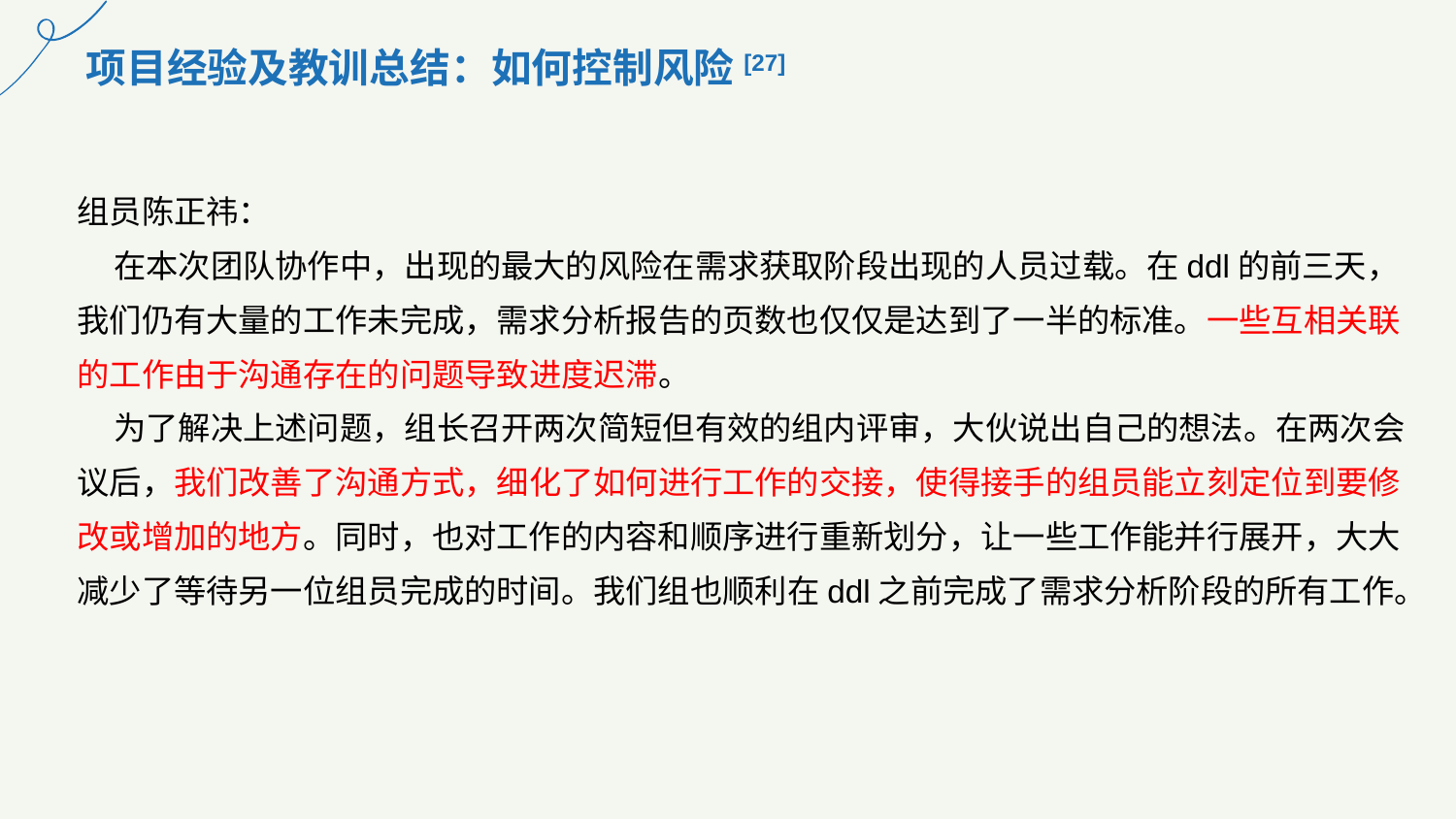

项目经验及教训总结：如何控制风险[27]
组员陈正祎：
    在本次团队协作中，出现的最大的风险在需求获取阶段出现的人员过载。在ddl的前三天，我们仍有大量的工作未完成，需求分析报告的页数也仅仅是达到了一半的标准。一些互相关联的工作由于沟通存在的问题导致进度迟滞。
    为了解决上述问题，组长召开两次简短但有效的组内评审，大伙说出自己的想法。在两次会议后，我们改善了沟通方式，细化了如何进行工作的交接，使得接手的组员能立刻定位到要修改或增加的地方。同时，也对工作的内容和顺序进行重新划分，让一些工作能并行展开，大大减少了等待另一位组员完成的时间。我们组也顺利在ddl之前完成了需求分析阶段的所有工作。